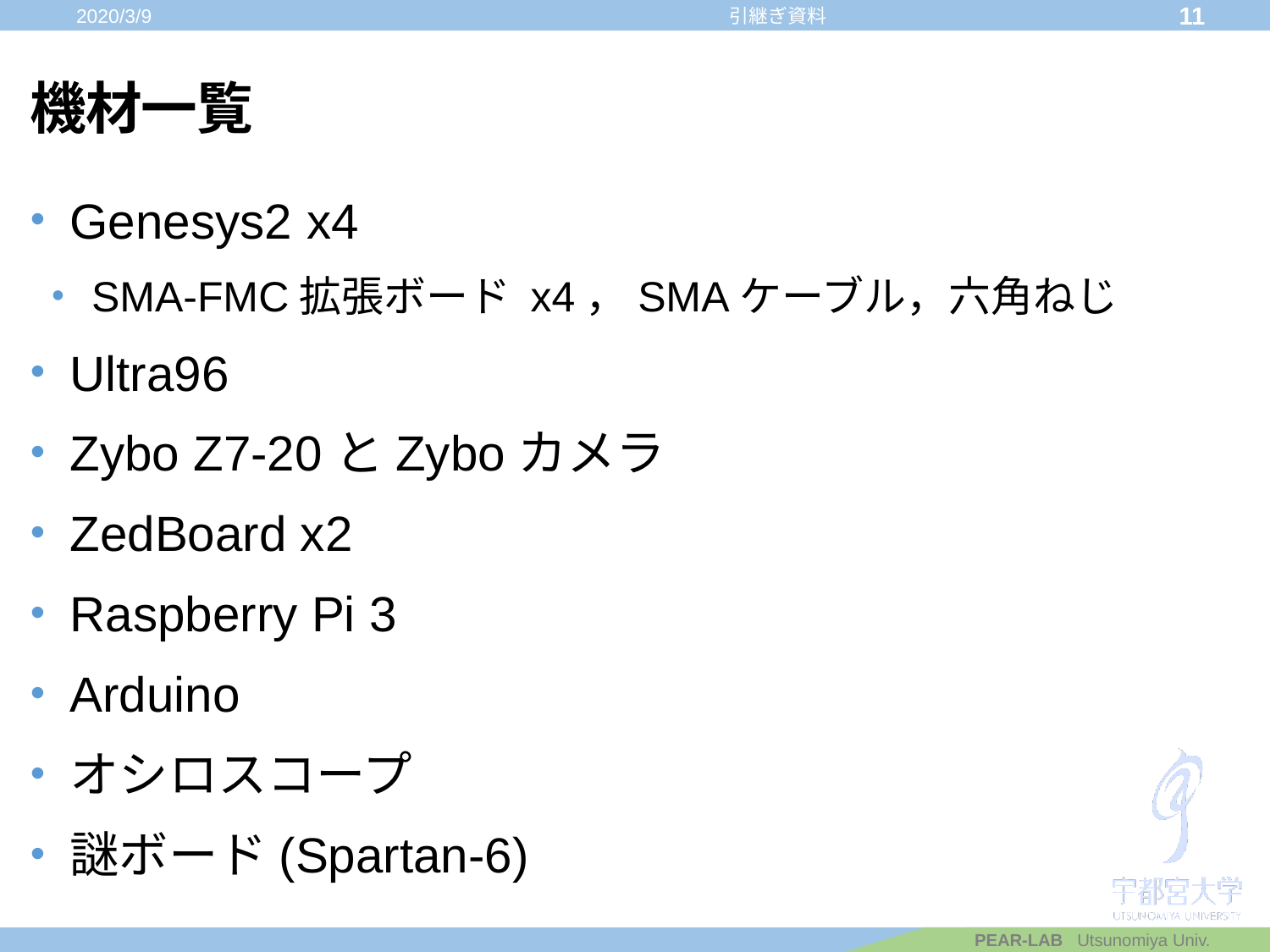

2020/3/9
11
引継ぎ資料
# 機材一覧
Genesys2 x4
SMA-FMC拡張ボード x4，SMAケーブル，六角ねじ
Ultra96
Zybo Z7-20とZyboカメラ
ZedBoard x2
Raspberry Pi 3
Arduino
オシロスコープ
謎ボード(Spartan-6)